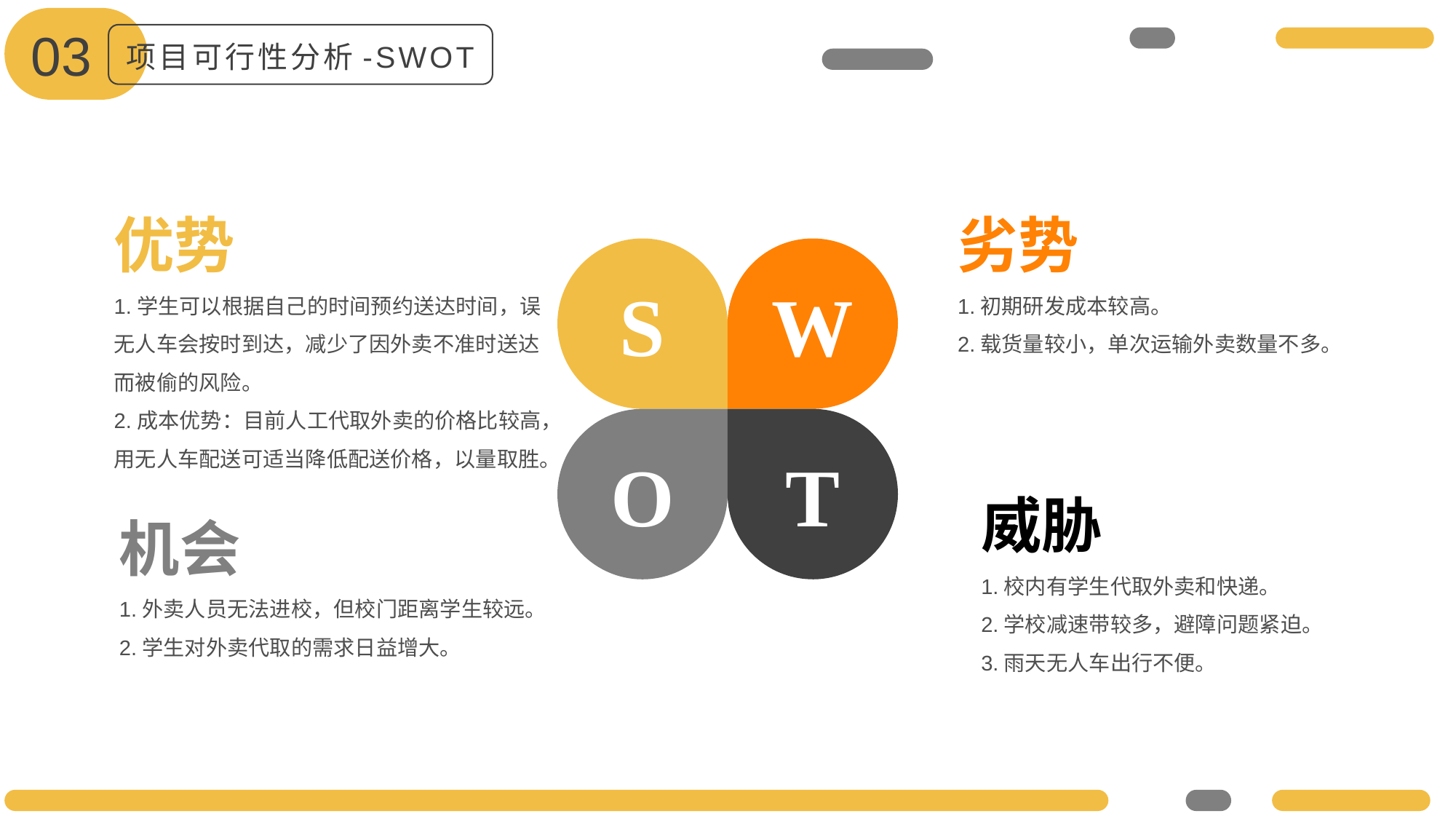

03
项目可行性分析-SWOT

优势
1.学生可以根据自己的时间预约送达时间，误无人车会按时到达，减少了因外卖不准时送达而被偷的风险。
2.成本优势：目前人工代取外卖的价格比较高，用无人车配送可适当降低配送价格，以量取胜。
劣势
1.初期研发成本较高。
2.载货量较小，单次运输外卖数量不多。

S
W
O
T
威胁
1.校内有学生代取外卖和快递。
2.学校减速带较多，避障问题紧迫。
3.雨天无人车出行不便。
机会
1.外卖人员无法进校，但校门距离学生较远。
2.学生对外卖代取的需求日益增大。